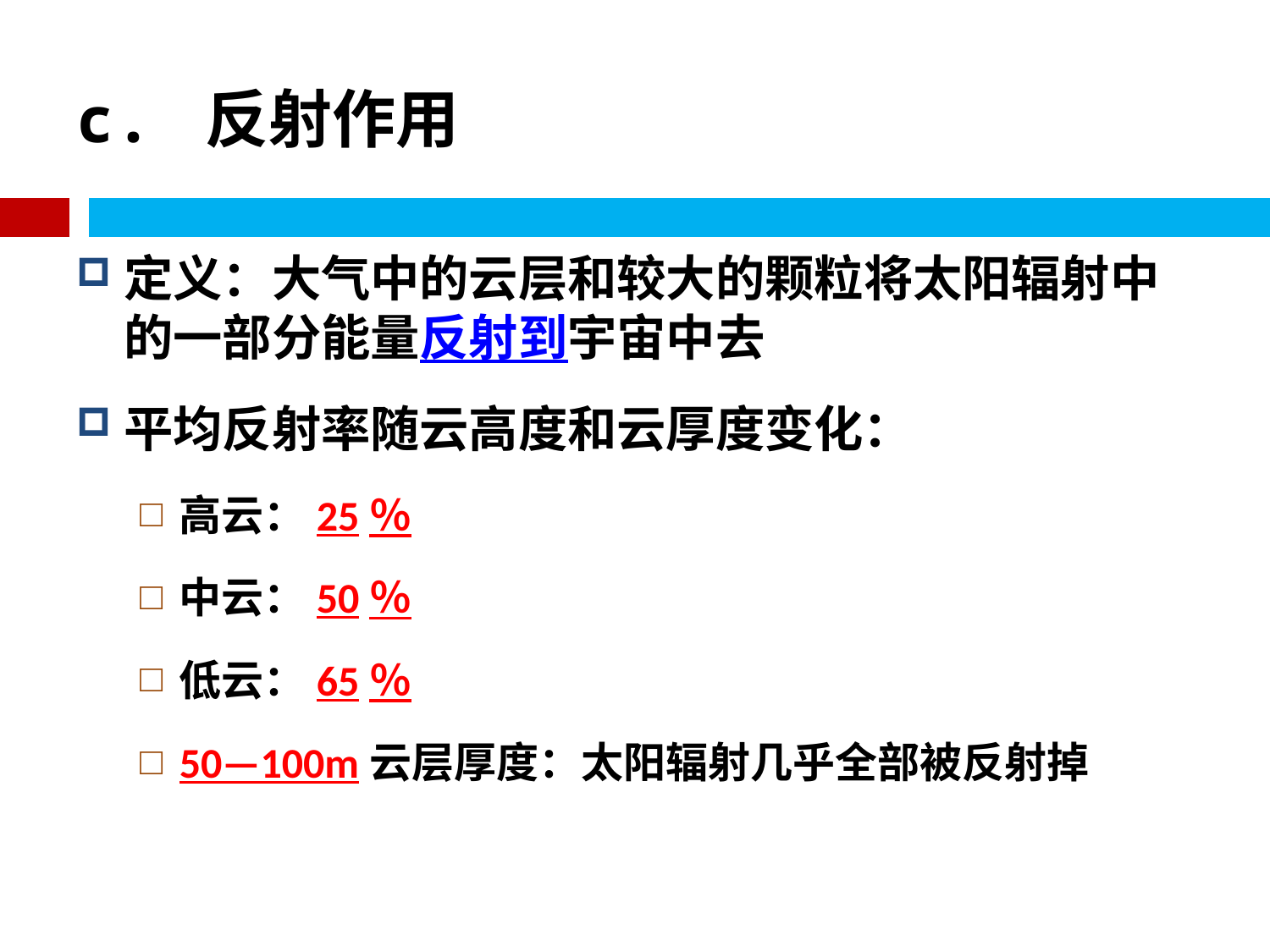

# c. 反射作用
定义：大气中的云层和较大的颗粒将太阳辐射中的一部分能量反射到宇宙中去
平均反射率随云高度和云厚度变化：
高云：25％
中云：50％
低云：65％
50—100m云层厚度：太阳辐射几乎全部被反射掉